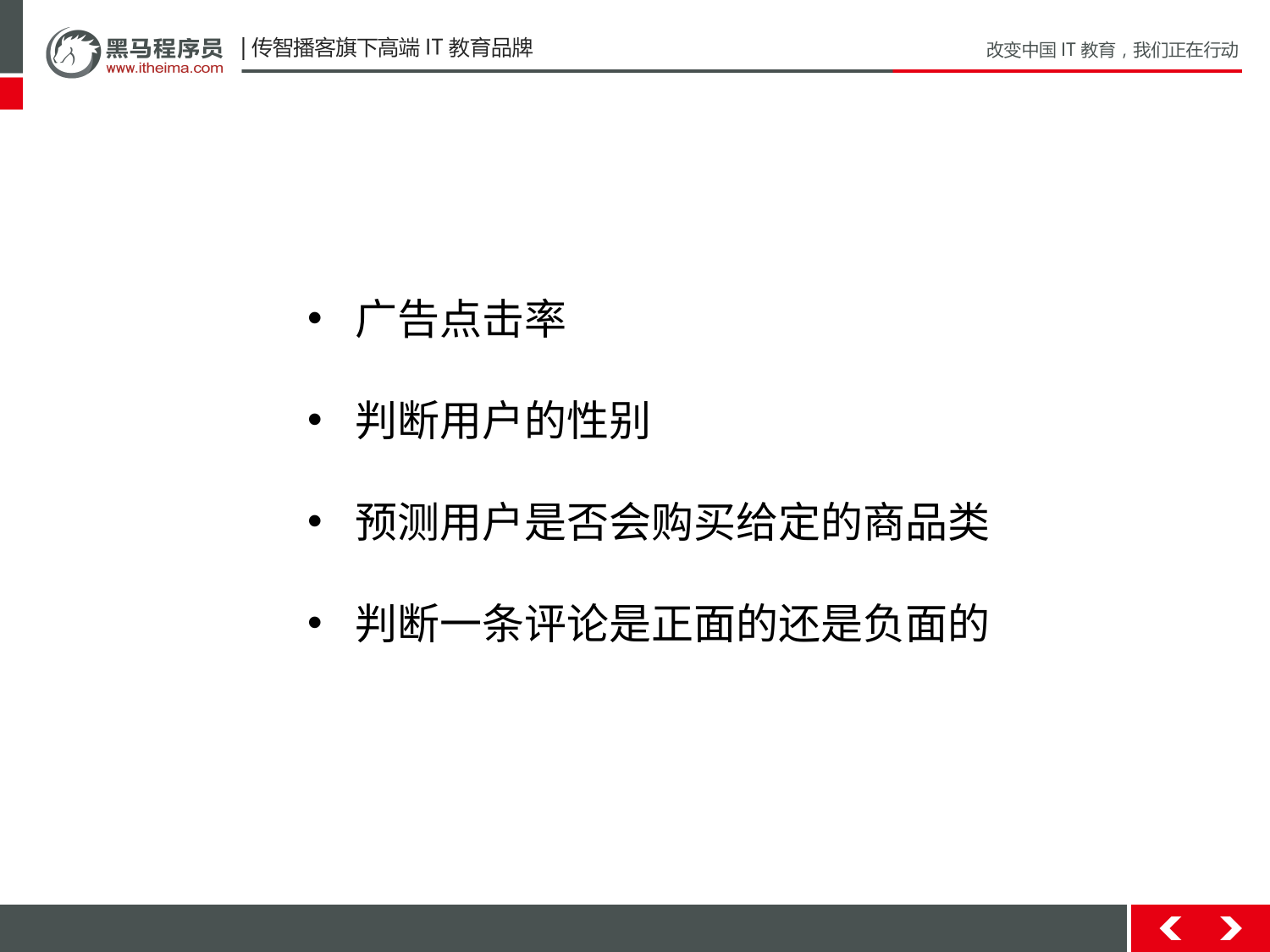

广告点击率

判断用户的性别

预测用户是否会购买给定的商品类

判断一条评论是正面的还是负面的